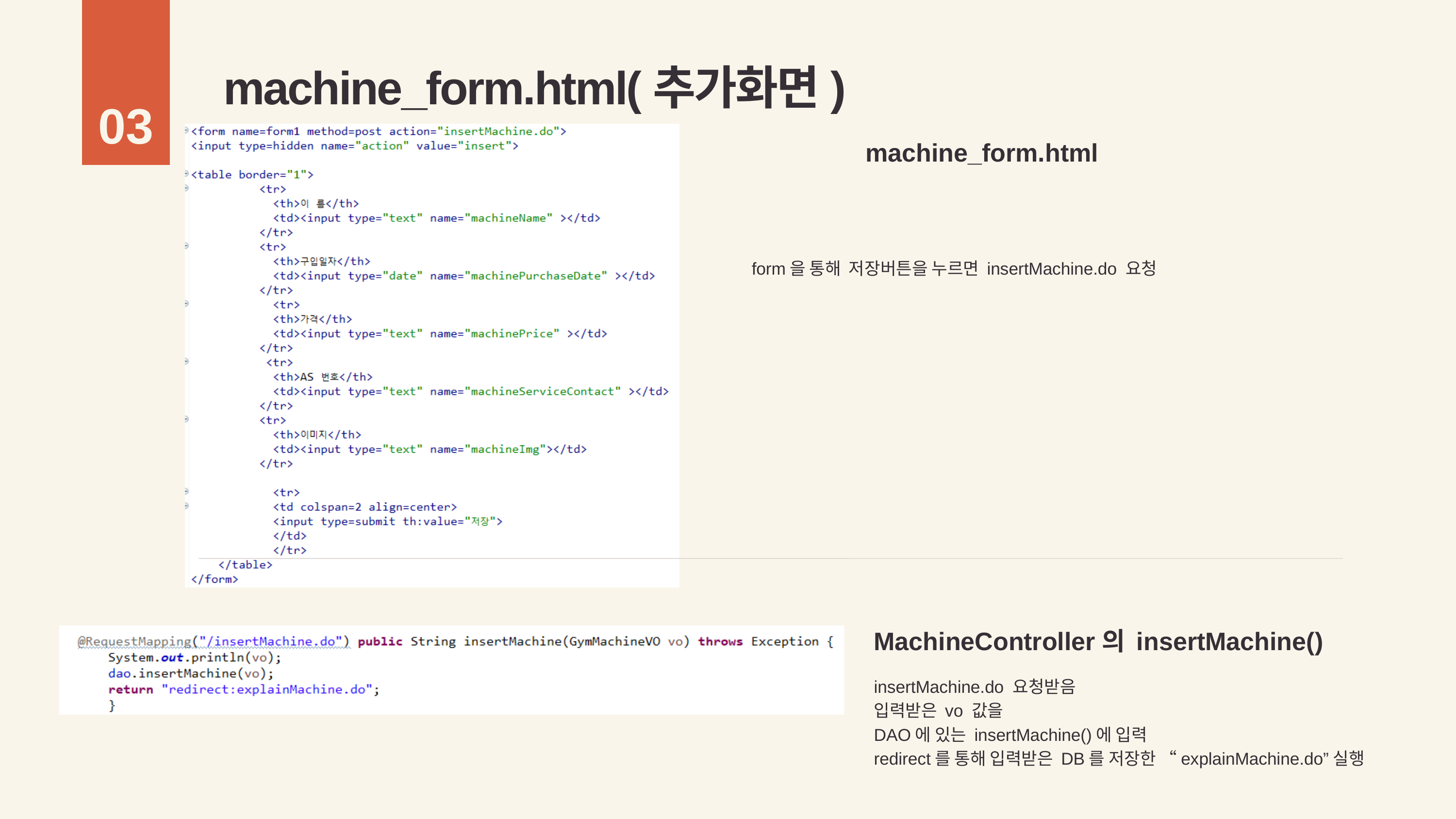

machine_form.html(추가화면)
03

machine_form.html
form을 통해  저장버튼을 누르면 insertMachine.do 요청

MachineController의 insertMachine()

insertMachine.do 요청받음
입력받은 vo 값을
DAO에 있는 insertMachine()에 입력
redirect를 통해 입력받은 DB를 저장한 “explainMachine.do”실행